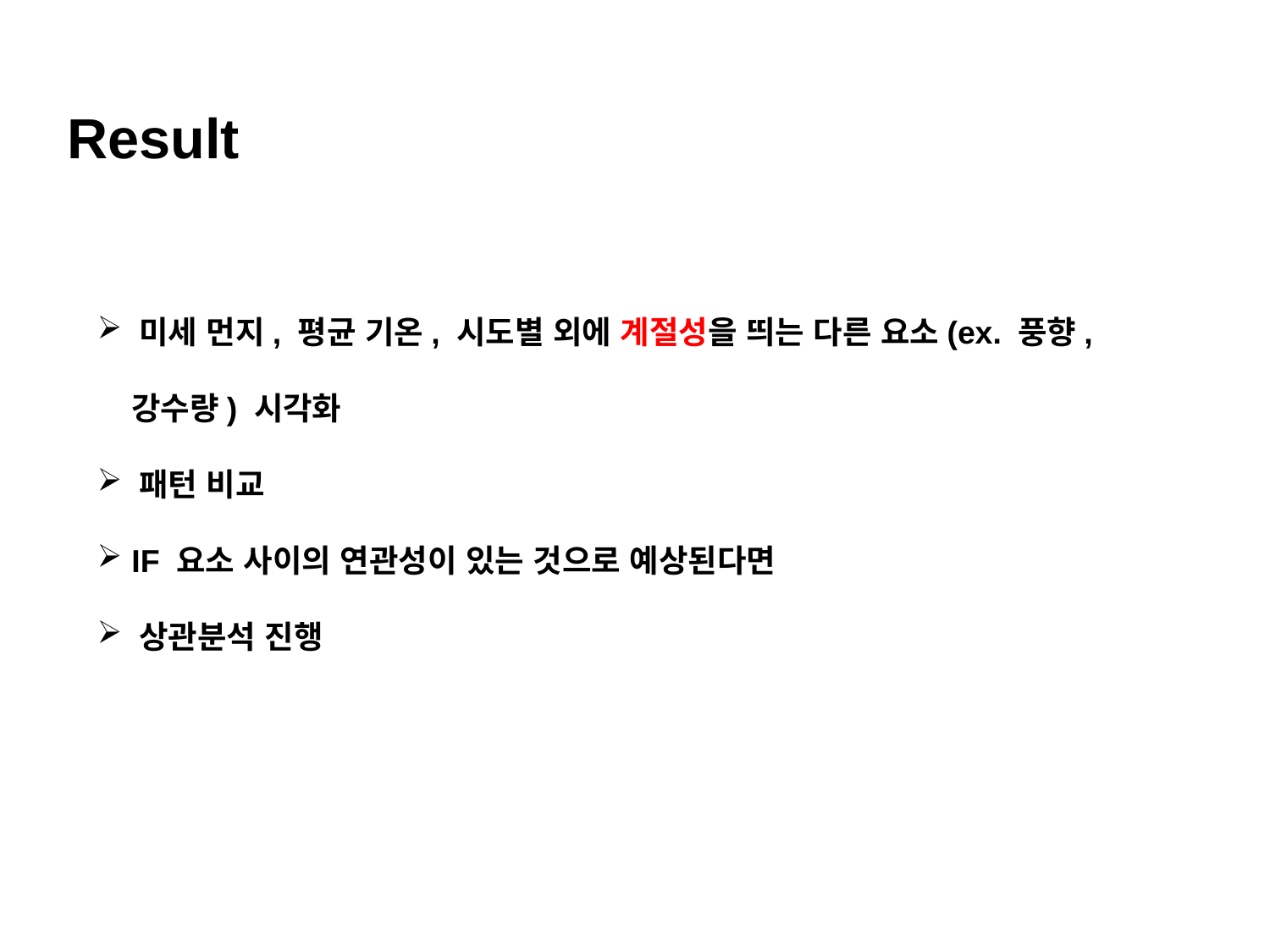

Result
 미세 먼지, 평균 기온, 시도별 외에 계절성을 띄는 다른 요소(ex. 풍향,
   강수량) 시각화

 패턴 비교

 IF 요소 사이의 연관성이 있는 것으로 예상된다면

 상관분석 진행